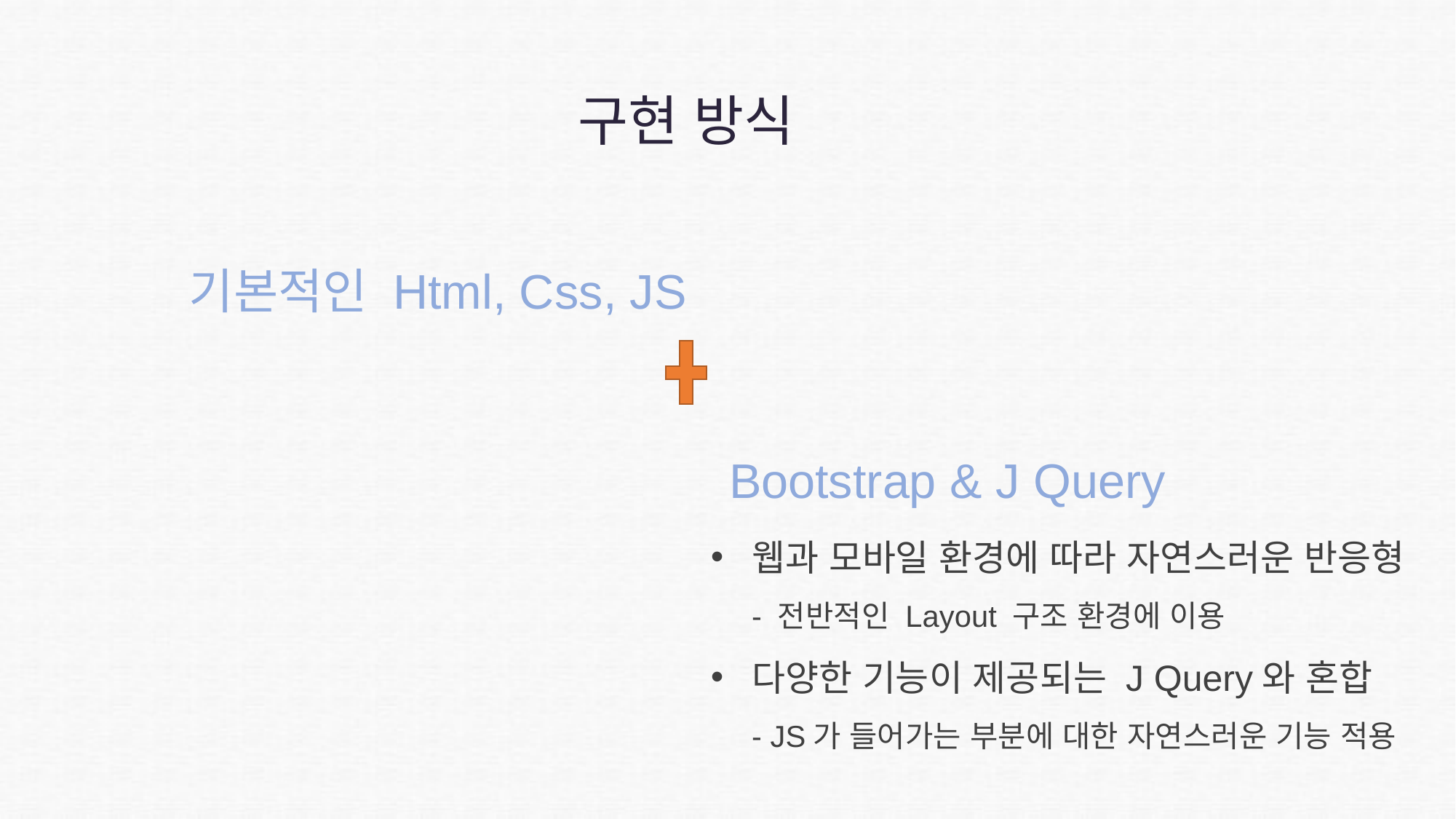

구현 방식
기본적인 Html, Css, JS

Bootstrap & J Query
웹과 모바일 환경에 따라 자연스러운 반응형
- 전반적인 Layout 구조 환경에 이용
다양한 기능이 제공되는 J Query와 혼합
- JS가 들어가는 부분에 대한 자연스러운 기능 적용